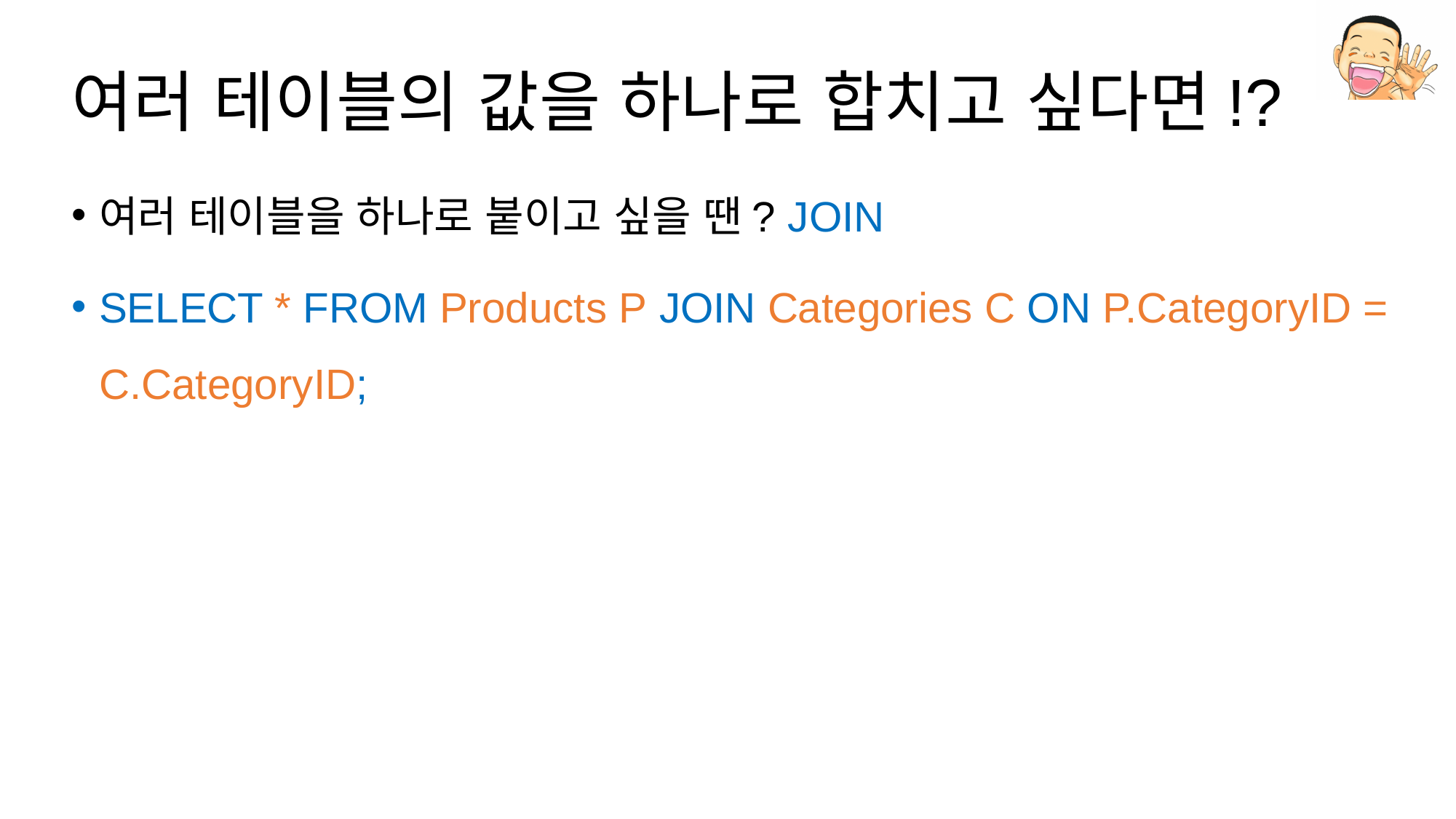

# 여러 테이블의 값을 하나로 합치고 싶다면!?
여러 테이블을 하나로 붙이고 싶을 땐? JOIN
SELECT * FROM Products P JOIN Categories C ON P.CategoryID = C.CategoryID;